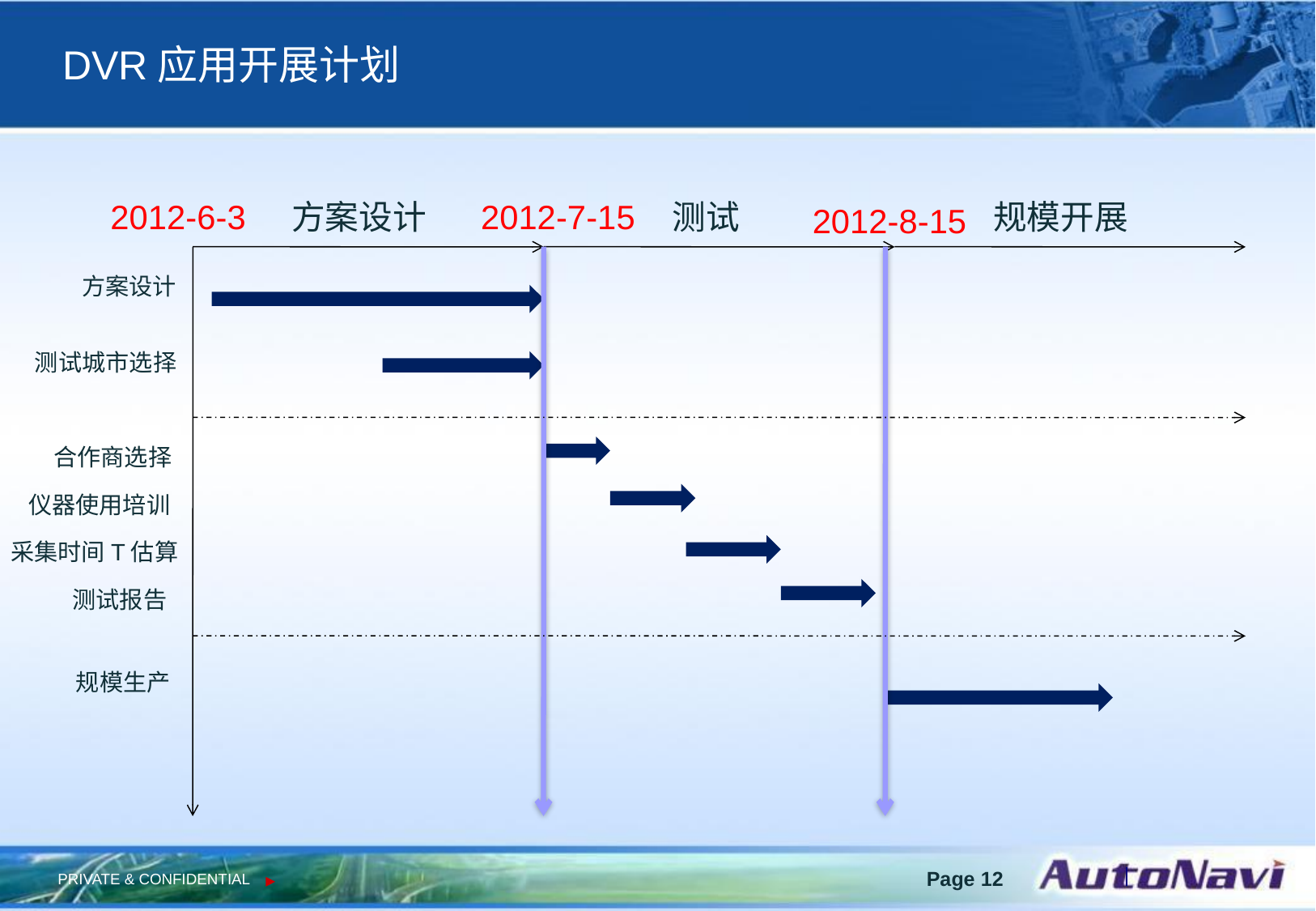

# DVR应用开展计划
2012-6-3
方案设计
2012-7-15
测试
规模开展
2012-8-15
方案设计

测试城市选择

合作商选择

仪器使用培训

采集时间T估算

测试报告

规模生产